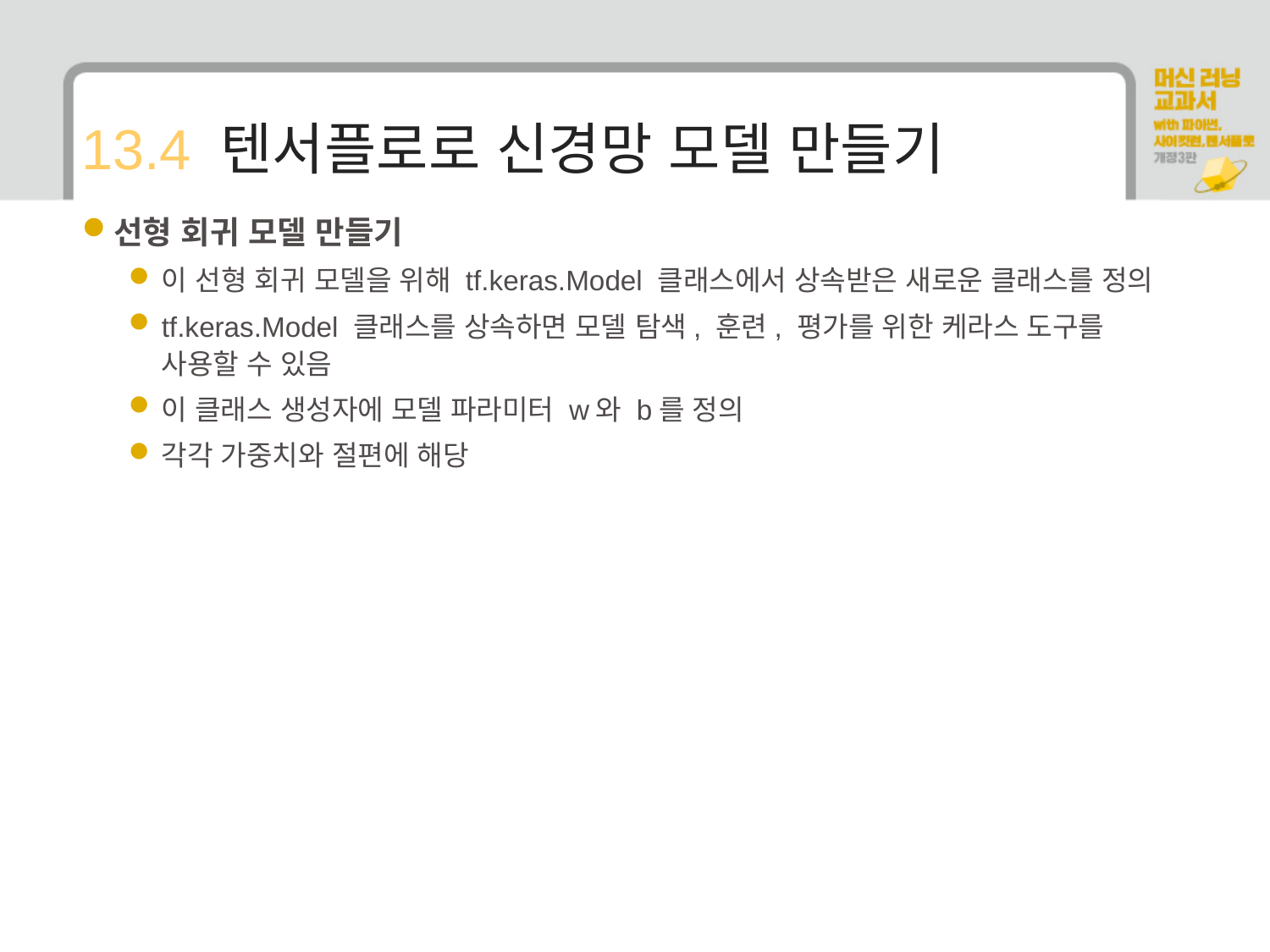

# 13.4 텐서플로로 신경망 모델 만들기
선형 회귀 모델 만들기
이 선형 회귀 모델을 위해 tf.keras.Model 클래스에서 상속받은 새로운 클래스를 정의
tf.keras.Model 클래스를 상속하면 모델 탐색, 훈련, 평가를 위한 케라스 도구를 사용할 수 있음
이 클래스 생성자에 모델 파라미터 w와 b를 정의
각각 가중치와 절편에 해당